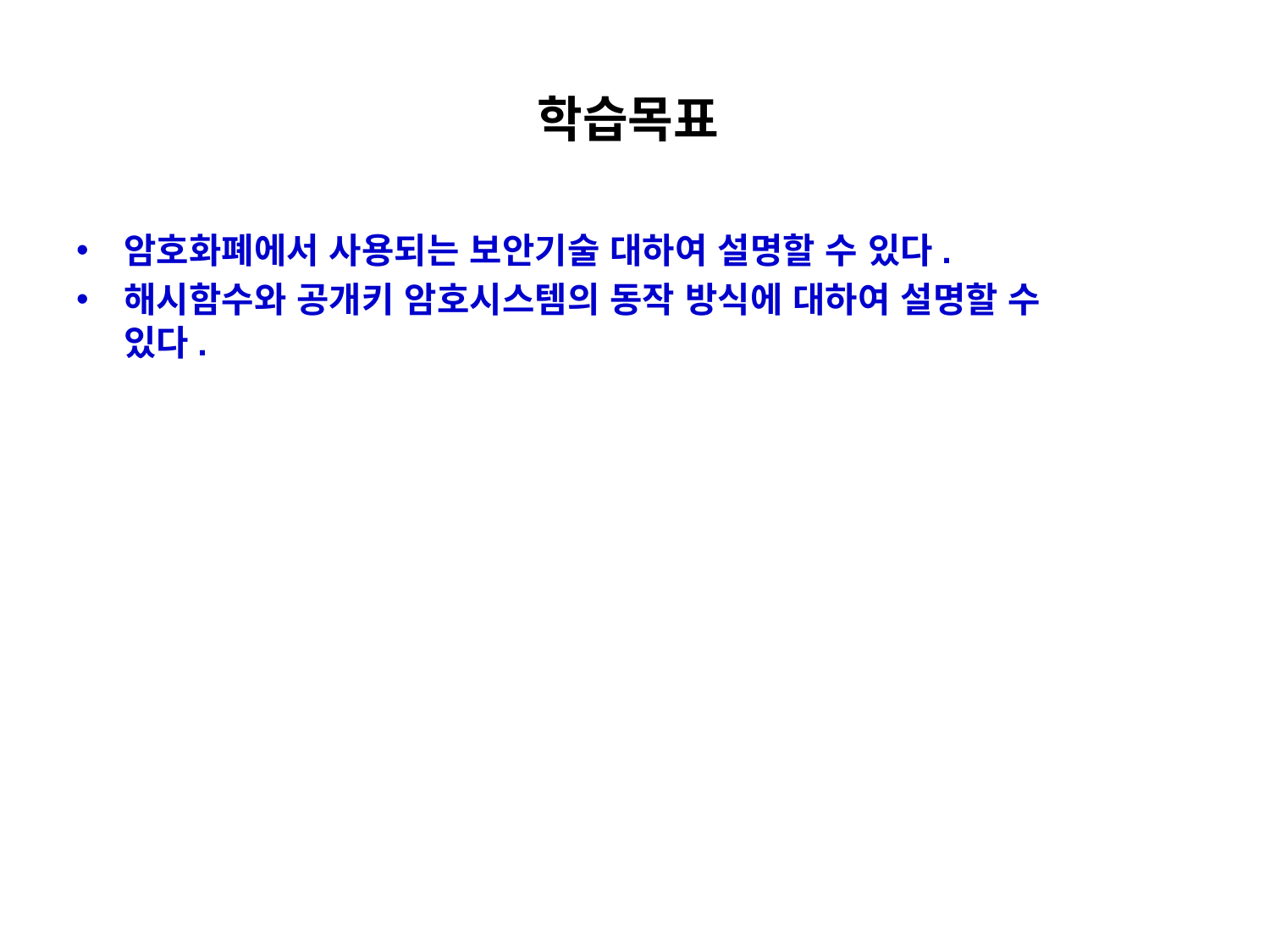

# 학습목표
암호화폐에서 사용되는 보안기술 대하여 설명할 수 있다.
해시함수와 공개키 암호시스템의 동작 방식에 대하여 설명할 수
있다.